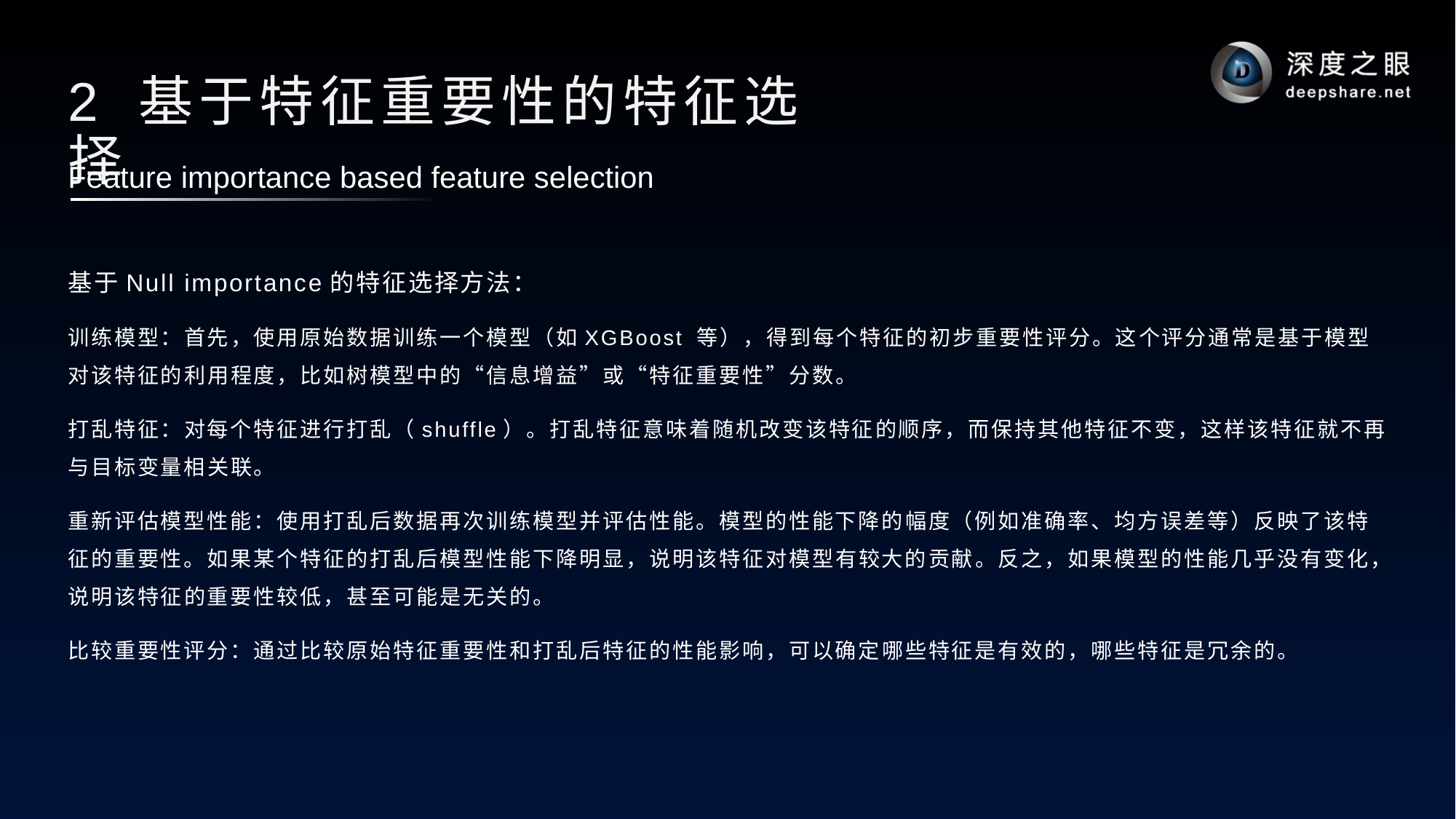

# 2 基于特征重要性的特征选择
Feature importance based feature selection
基于Null importance的特征选择方法：
训练模型：首先，使用原始数据训练一个模型（如XGBoost 等），得到每个特征的初步重要性评分。这个评分通常是基于模型对该特征的利用程度，比如树模型中的“信息增益”或“特征重要性”分数。
打乱特征：对每个特征进行打乱（shuffle）。打乱特征意味着随机改变该特征的顺序，而保持其他特征不变，这样该特征就不再与目标变量相关联。
重新评估模型性能：使用打乱后数据再次训练模型并评估性能。模型的性能下降的幅度（例如准确率、均方误差等）反映了该特征的重要性。如果某个特征的打乱后模型性能下降明显，说明该特征对模型有较大的贡献。反之，如果模型的性能几乎没有变化，说明该特征的重要性较低，甚至可能是无关的。
比较重要性评分：通过比较原始特征重要性和打乱后特征的性能影响，可以确定哪些特征是有效的，哪些特征是冗余的。